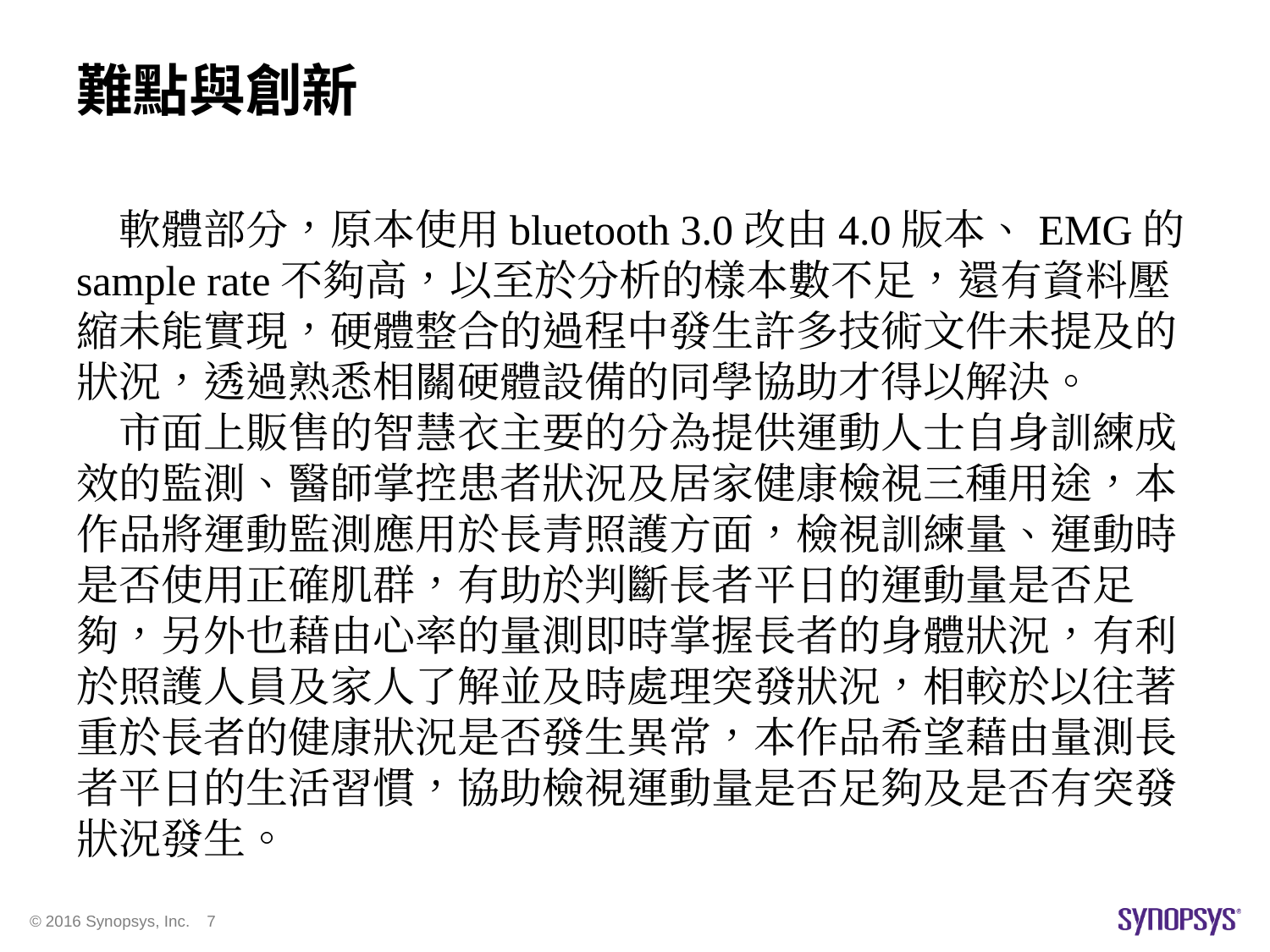

# 難點與創新
軟體部分，原本使用bluetooth 3.0改由4.0版本、EMG的sample rate不夠高，以至於分析的樣本數不足，還有資料壓縮未能實現，硬體整合的過程中發生許多技術文件未提及的狀況，透過熟悉相關硬體設備的同學協助才得以解決。
市面上販售的智慧衣主要的分為提供運動人士自身訓練成效的監測、醫師掌控患者狀況及居家健康檢視三種用途，本作品將運動監測應用於長青照護方面，檢視訓練量、運動時是否使用正確肌群，有助於判斷長者平日的運動量是否足夠，另外也藉由心率的量測即時掌握長者的身體狀況，有利於照護人員及家人了解並及時處理突發狀況，相較於以往著重於長者的健康狀況是否發生異常，本作品希望藉由量測長者平日的生活習慣，協助檢視運動量是否足夠及是否有突發狀況發生。